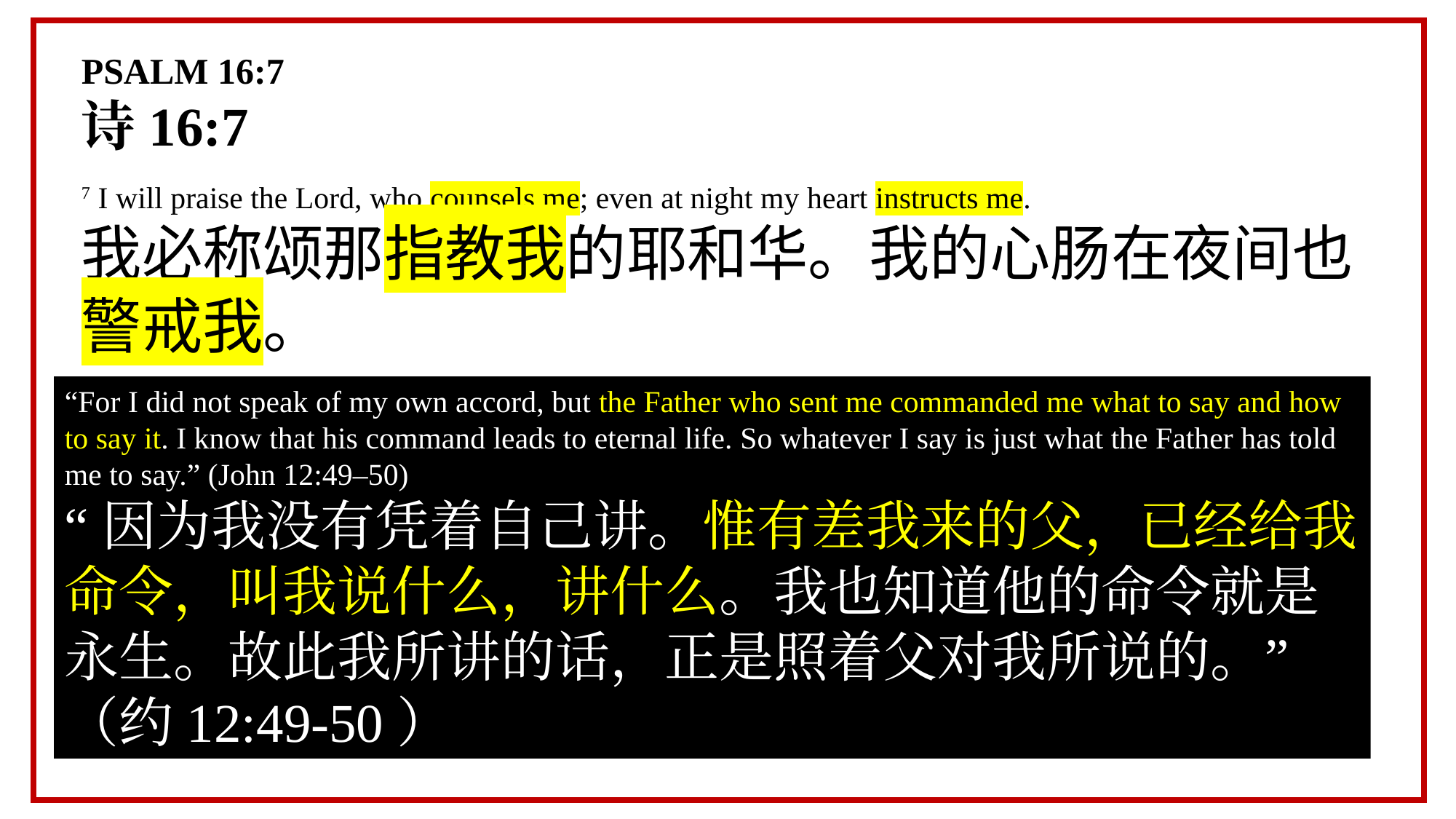

PSALM 16:7
诗16:7
7 I will praise the Lord, who counsels me; even at night my heart instructs me.
我必称颂那指教我的耶和华。我的心肠在夜间也警戒我。
“For I did not speak of my own accord, but the Father who sent me commanded me what to say and how to say it. I know that his command leads to eternal life. So whatever I say is just what the Father has told me to say.” (John 12:49–50)
“因为我没有凭着自己讲。惟有差我来的父，已经给我命令，叫我说什么，讲什么。我也知道他的命令就是永生。故此我所讲的话，正是照着父对我所说的。”（约12:49-50）